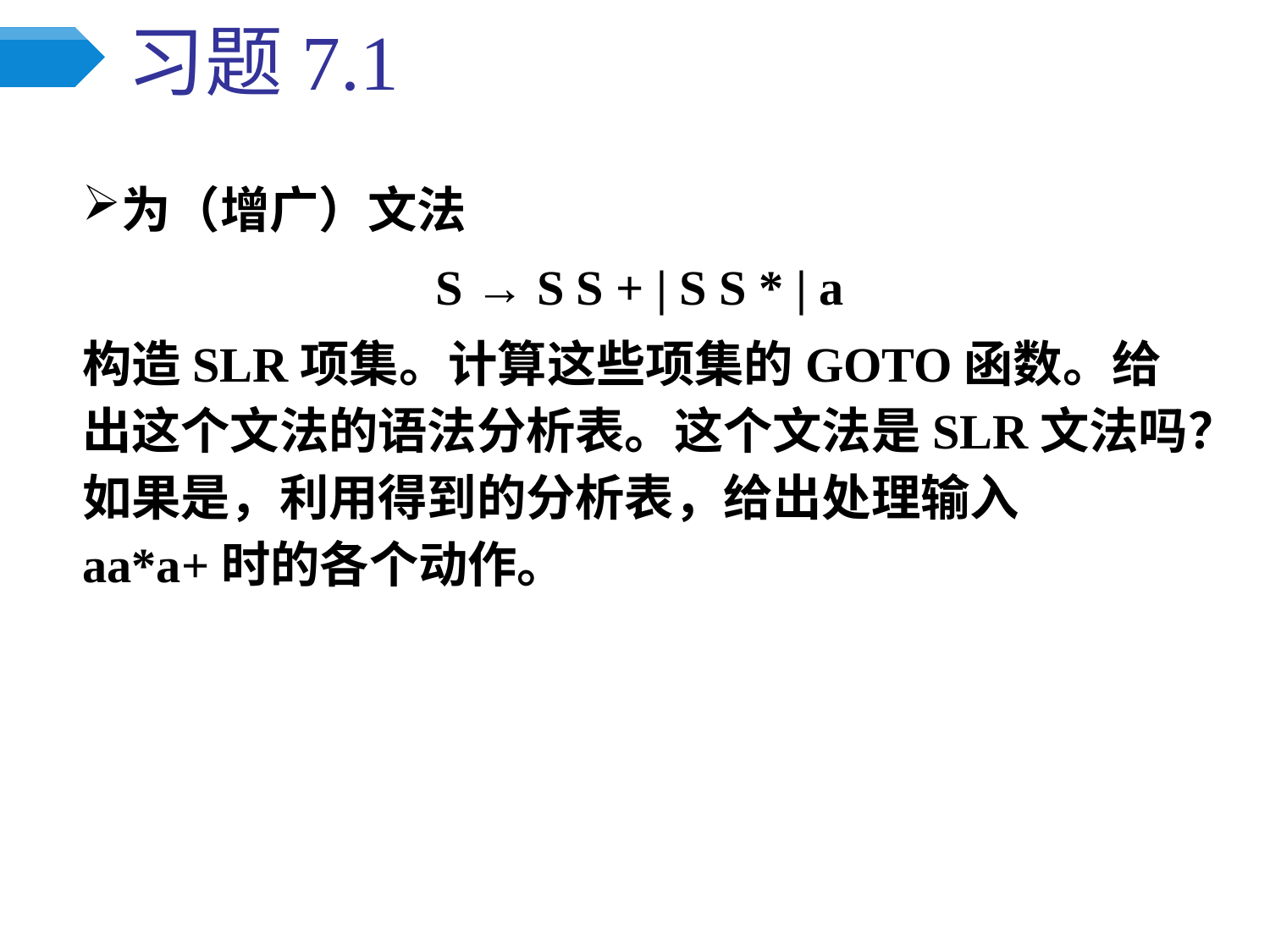

# 习题7.1
为（增广）文法
S → S S + | S S * | a
构造SLR项集。计算这些项集的GOTO函数。给出这个文法的语法分析表。这个文法是SLR文法吗？如果是，利用得到的分析表，给出处理输入aa*a+时的各个动作。